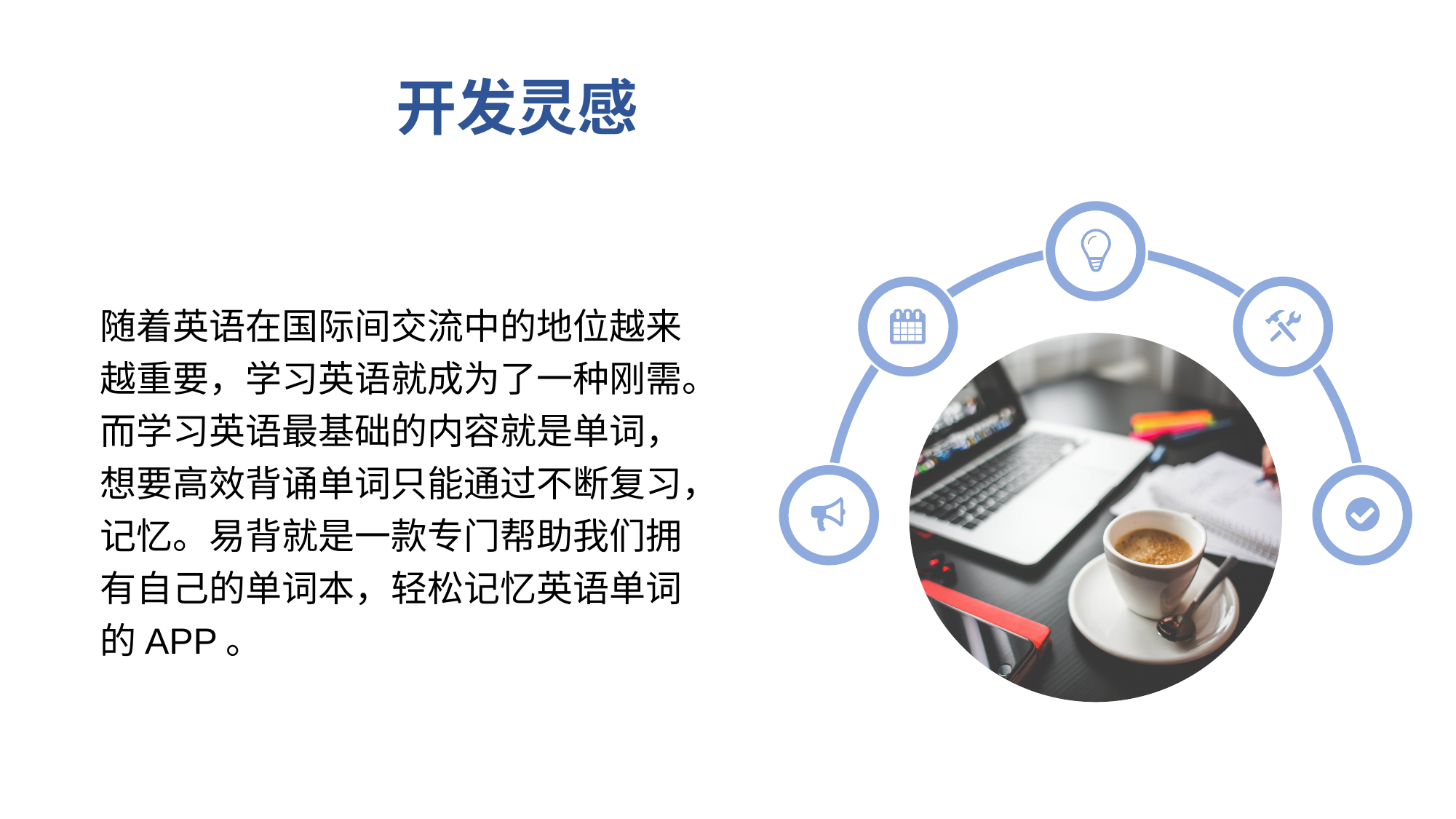

开发灵感

随着英语在国际间交流中的地位越来越重要，学习英语就成为了一种刚需。而学习英语最基础的内容就是单词，想要高效背诵单词只能通过不断复习，记忆。易背就是一款专门帮助我们拥有自己的单词本，轻松记忆英语单词的APP。